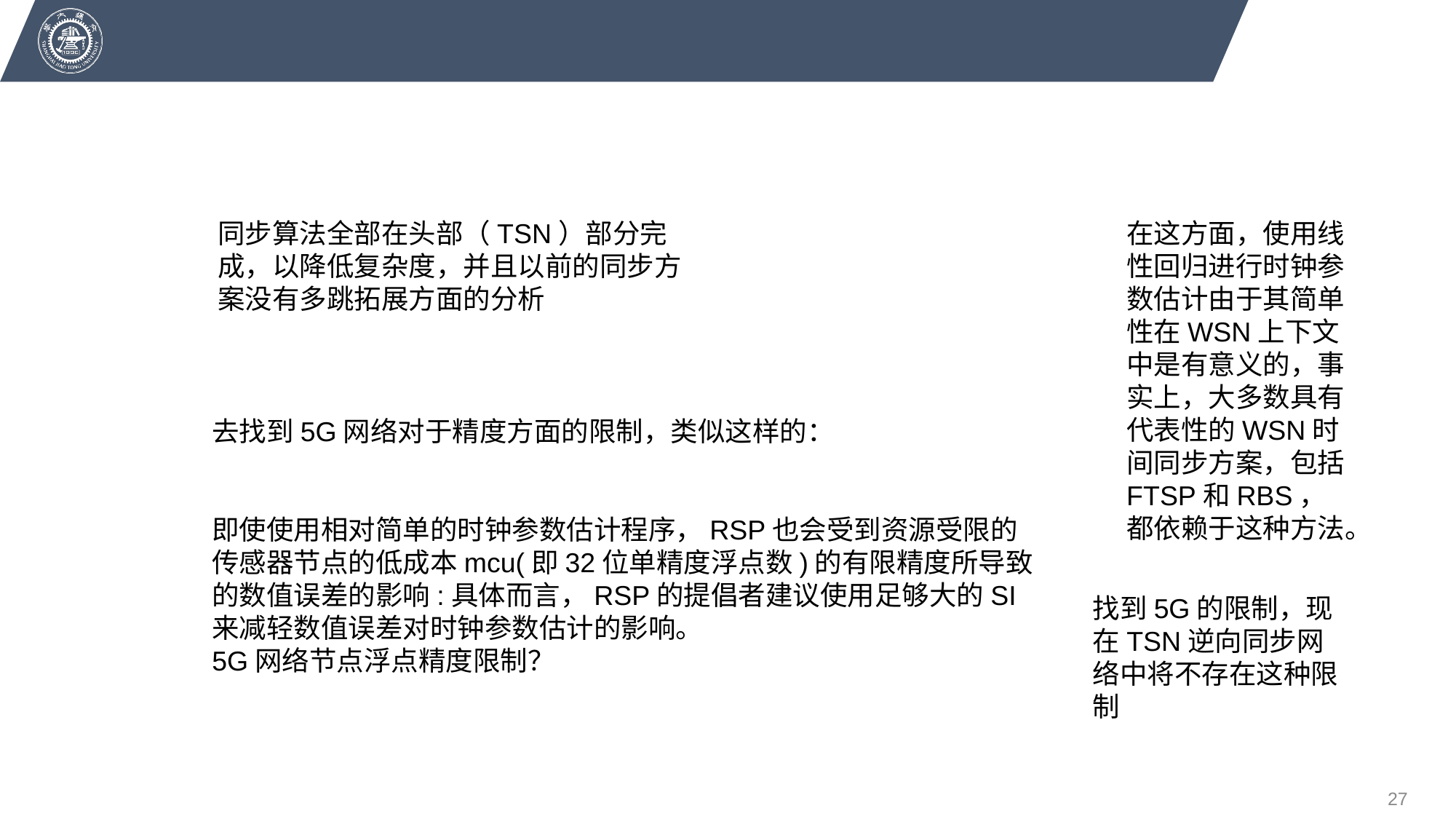

同步算法全部在头部（TSN）部分完成，以降低复杂度，并且以前的同步方案没有多跳拓展方面的分析
在这方面，使用线性回归进行时钟参数估计由于其简单性在WSN上下文中是有意义的，事实上，大多数具有代表性的WSN时间同步方案，包括FTSP和RBS，都依赖于这种方法。
去找到5G网络对于精度方面的限制，类似这样的：

即使使用相对简单的时钟参数估计程序，RSP也会受到资源受限的传感器节点的低成本mcu(即32位单精度浮点数)的有限精度所导致的数值误差的影响:具体而言，RSP的提倡者建议使用足够大的SI来减轻数值误差对时钟参数估计的影响。
5G网络节点浮点精度限制？
找到5G的限制，现在TSN逆向同步网络中将不存在这种限制
27